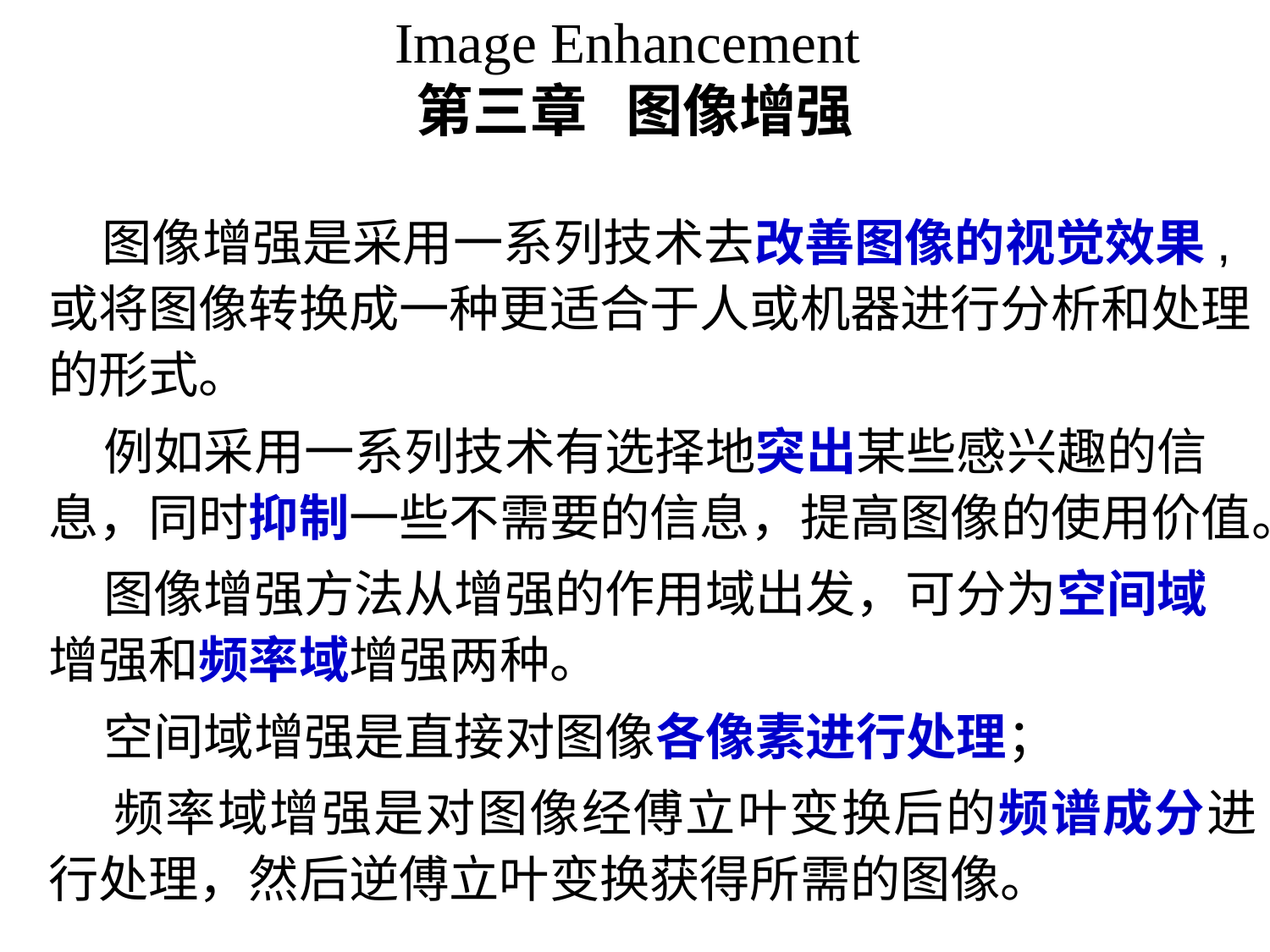

# Image Enhancement 第三章   图像增强
      图像增强是采用一系列技术去改善图像的视觉效果,或将图像转换成一种更适合于人或机器进行分析和处理的形式。
    例如采用一系列技术有选择地突出某些感兴趣的信息，同时抑制一些不需要的信息，提高图像的使用价值。
    图像增强方法从增强的作用域出发，可分为空间域增强和频率域增强两种。
    空间域增强是直接对图像各像素进行处理；
    频率域增强是对图像经傅立叶变换后的频谱成分进行处理，然后逆傅立叶变换获得所需的图像。